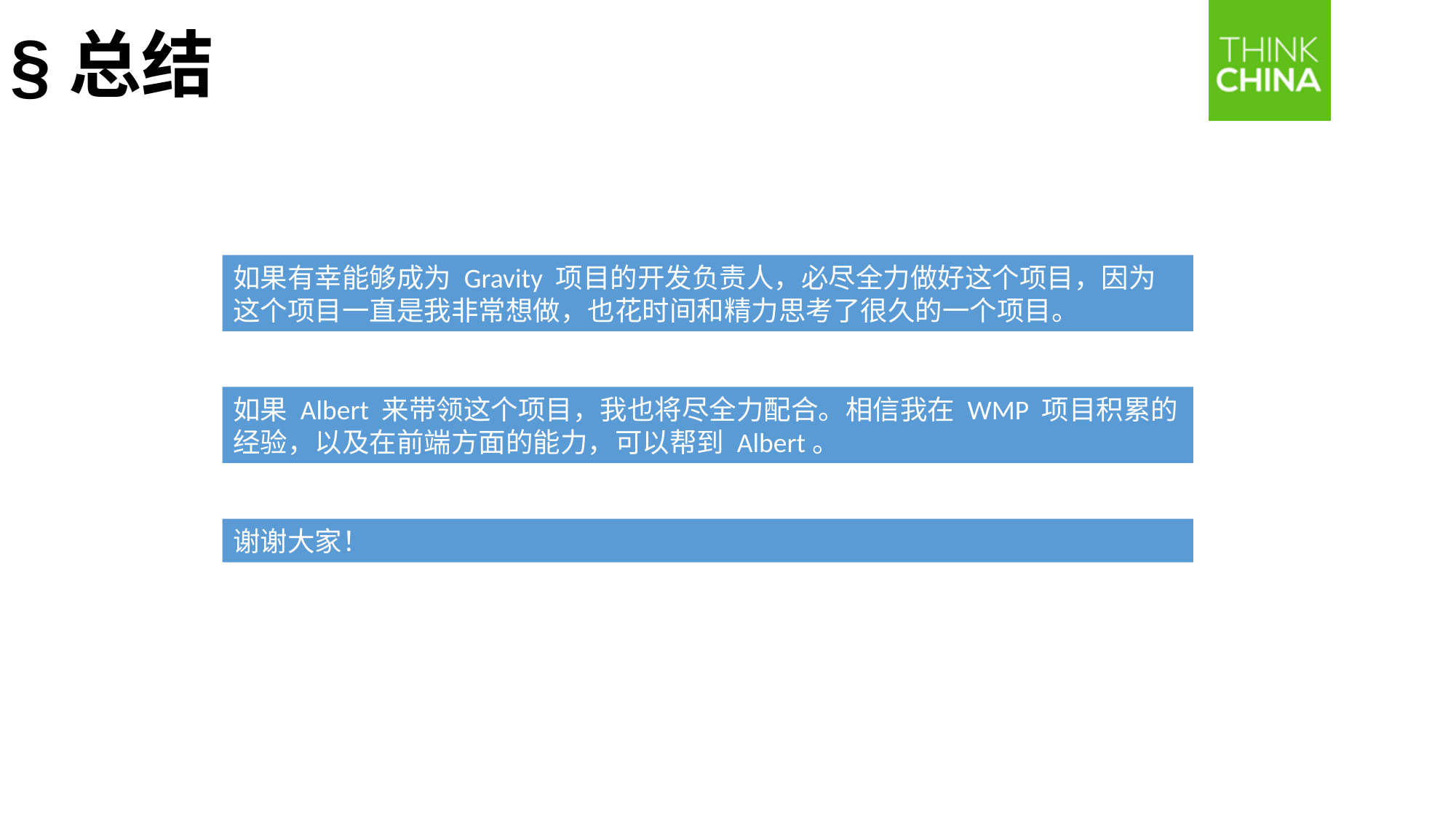

§总结
如果有幸能够成为 Gravity 项目的开发负责人，必尽全力做好这个项目，因为这个项目一直是我非常想做，也花时间和精力思考了很久的一个项目。
如果 Albert 来带领这个项目，我也将尽全力配合。相信我在 WMP 项目积累的经验，以及在前端方面的能力，可以帮到 Albert。
谢谢大家！